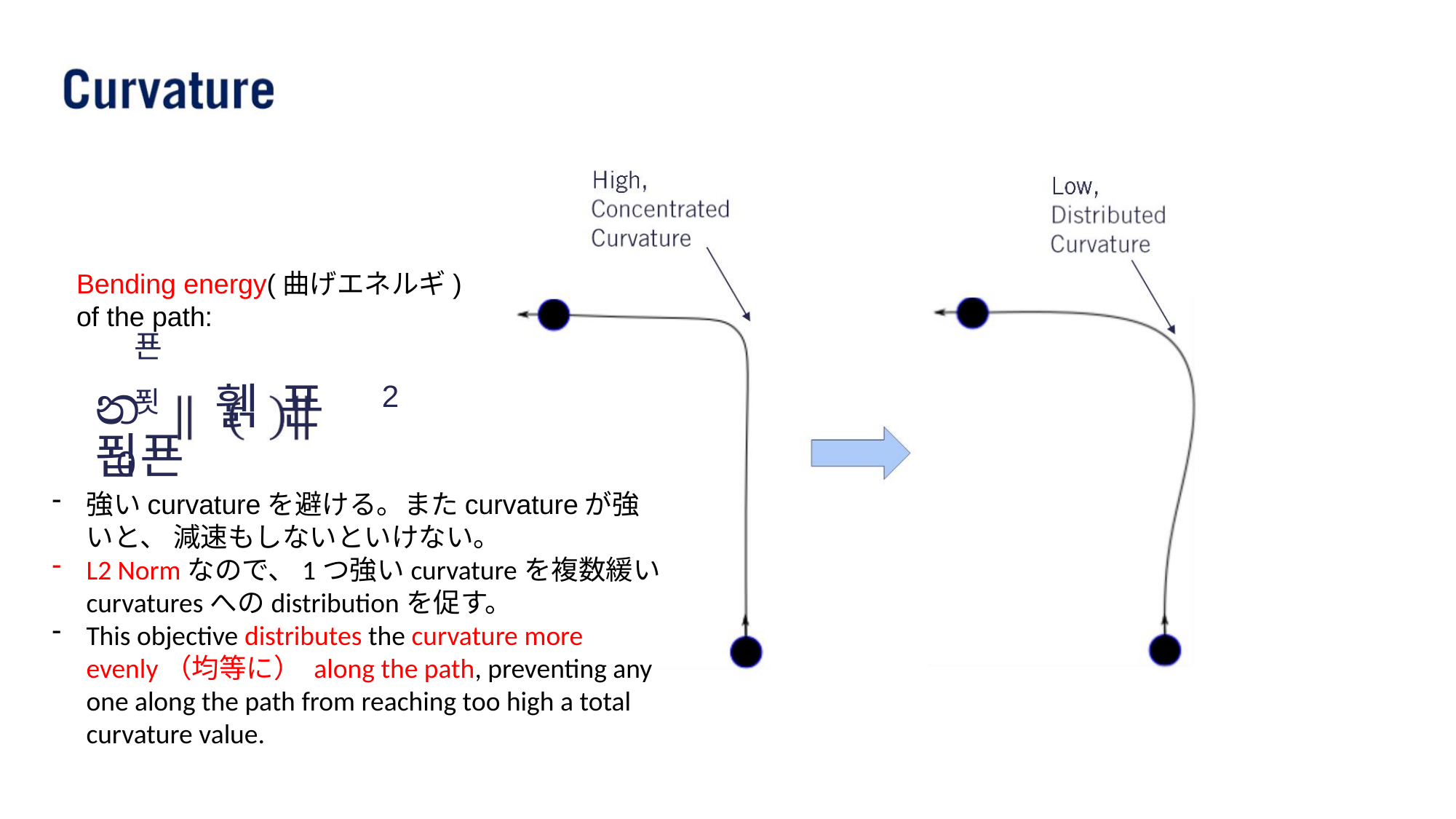

Bending energy(曲げエネルギ) of the path:
푠푓
න 휅 푠 2푑푠
0
強いcurvatureを避ける。またcurvatureが強いと、 減速もしないといけない。
L2 Normなので、1つ強いcurvatureを複数緩いcurvaturesへのdistributionを促す。
This objective distributes the curvature more evenly（均等に） along the path, preventing any one along the path from reaching too high a total curvature value.